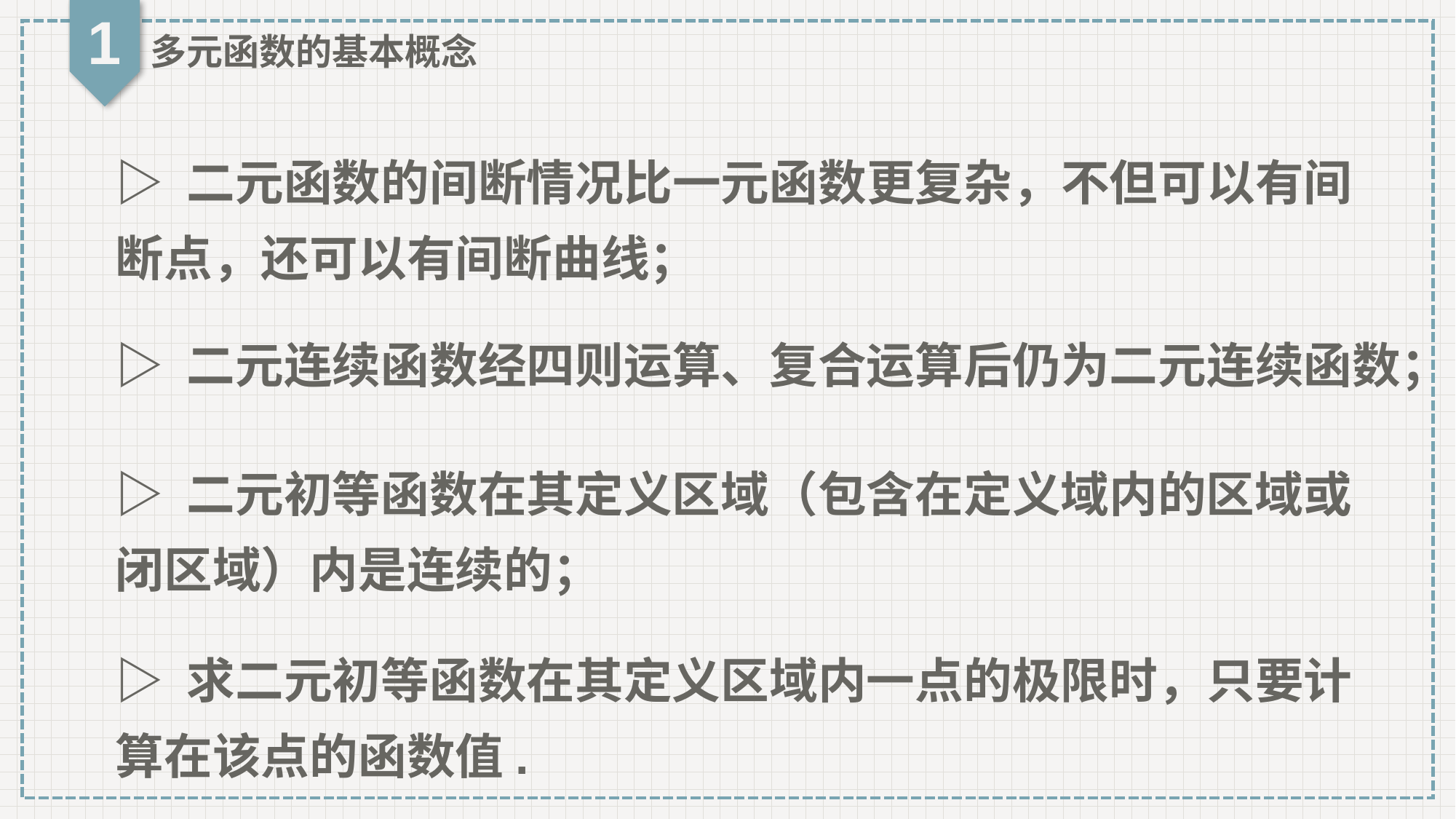

1
多元函数的基本概念
▷ 二元函数的间断情况比一元函数更复杂，不但可以有间断点，还可以有间断曲线；
▷ 二元连续函数经四则运算、复合运算后仍为二元连续函数；
▷ 二元初等函数在其定义区域（包含在定义域内的区域或闭区域）内是连续的；
▷ 求二元初等函数在其定义区域内一点的极限时，只要计算在该点的函数值.